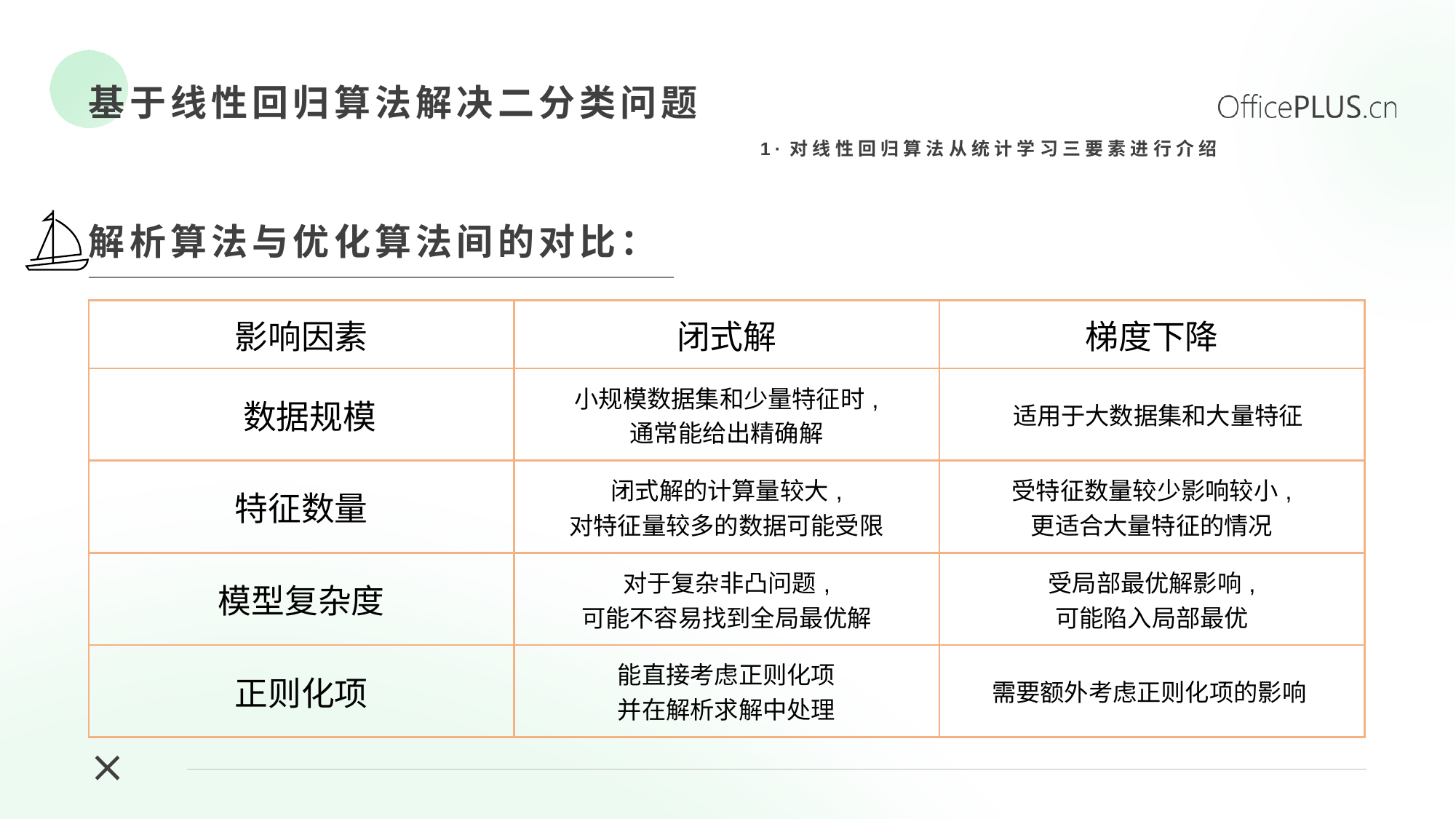

基于线性回归算法解决二分类问题
1·对线性回归算法从统计学习三要素进行介绍

解析算法与优化算法间的对比：
| 影响因素 | 闭式解 | 梯度下降 |
| --- | --- | --- |
| 数据规模 | 小规模数据集和少量特征时, 通常能给出精确解 | 适用于大数据集和大量特征 |
| 特征数量 | 闭式解的计算量较大, 对特征量较多的数据可能受限 | 受特征数量较少影响较小, 更适合大量特征的情况 |
| 模型复杂度 | 对于复杂非凸问题, 可能不容易找到全局最优解 | 受局部最优解影响, 可能陷入局部最优 |
| 正则化项 | 能直接考虑正则化项 并在解析求解中处理 | 需要额外考虑正则化项的影响 |